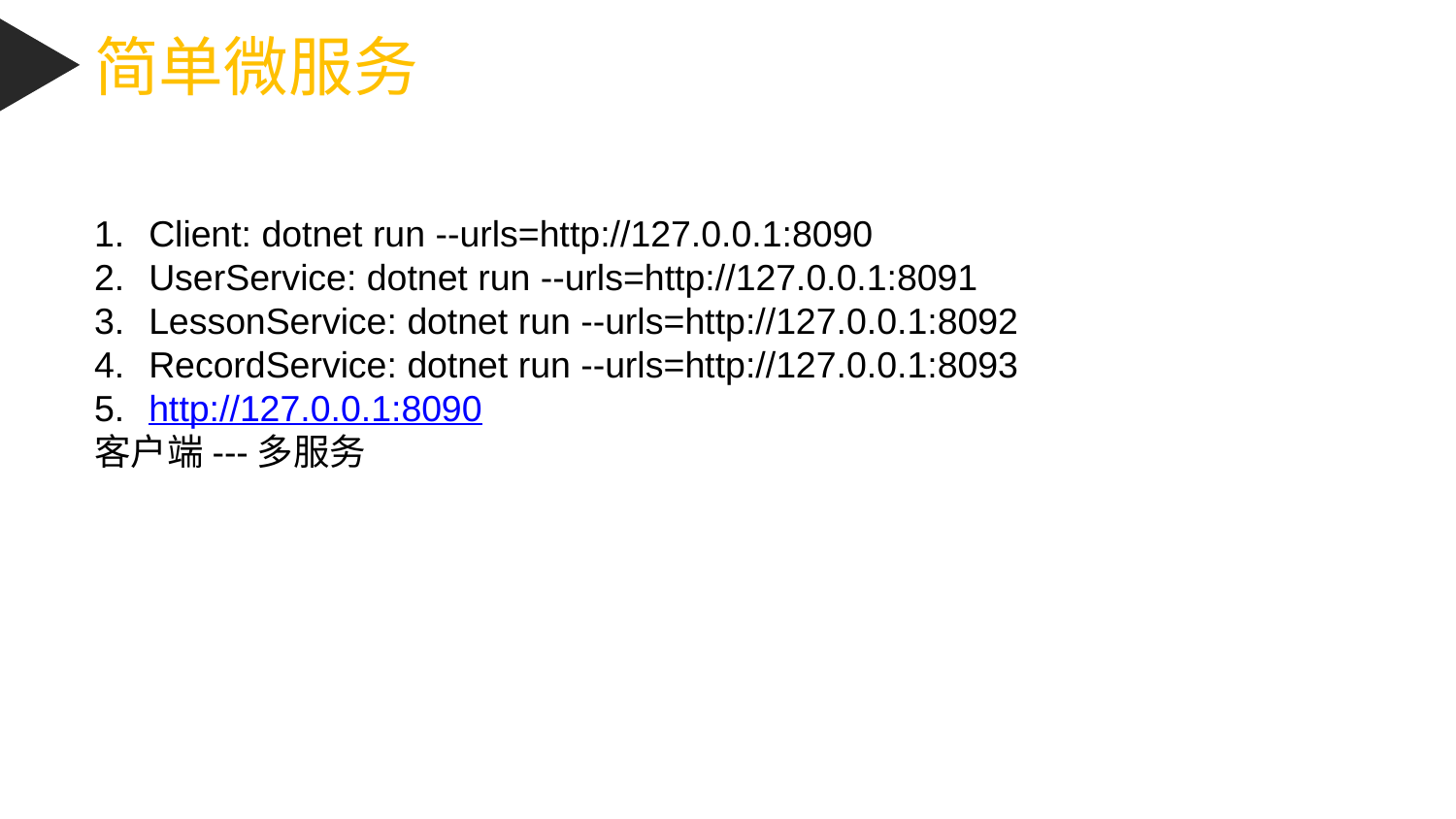

简单微服务

Client: dotnet run --urls=http://127.0.0.1:8090
UserService: dotnet run --urls=http://127.0.0.1:8091
LessonService: dotnet run --urls=http://127.0.0.1:8092
RecordService: dotnet run --urls=http://127.0.0.1:8093
http://127.0.0.1:8090
客户端---多服务